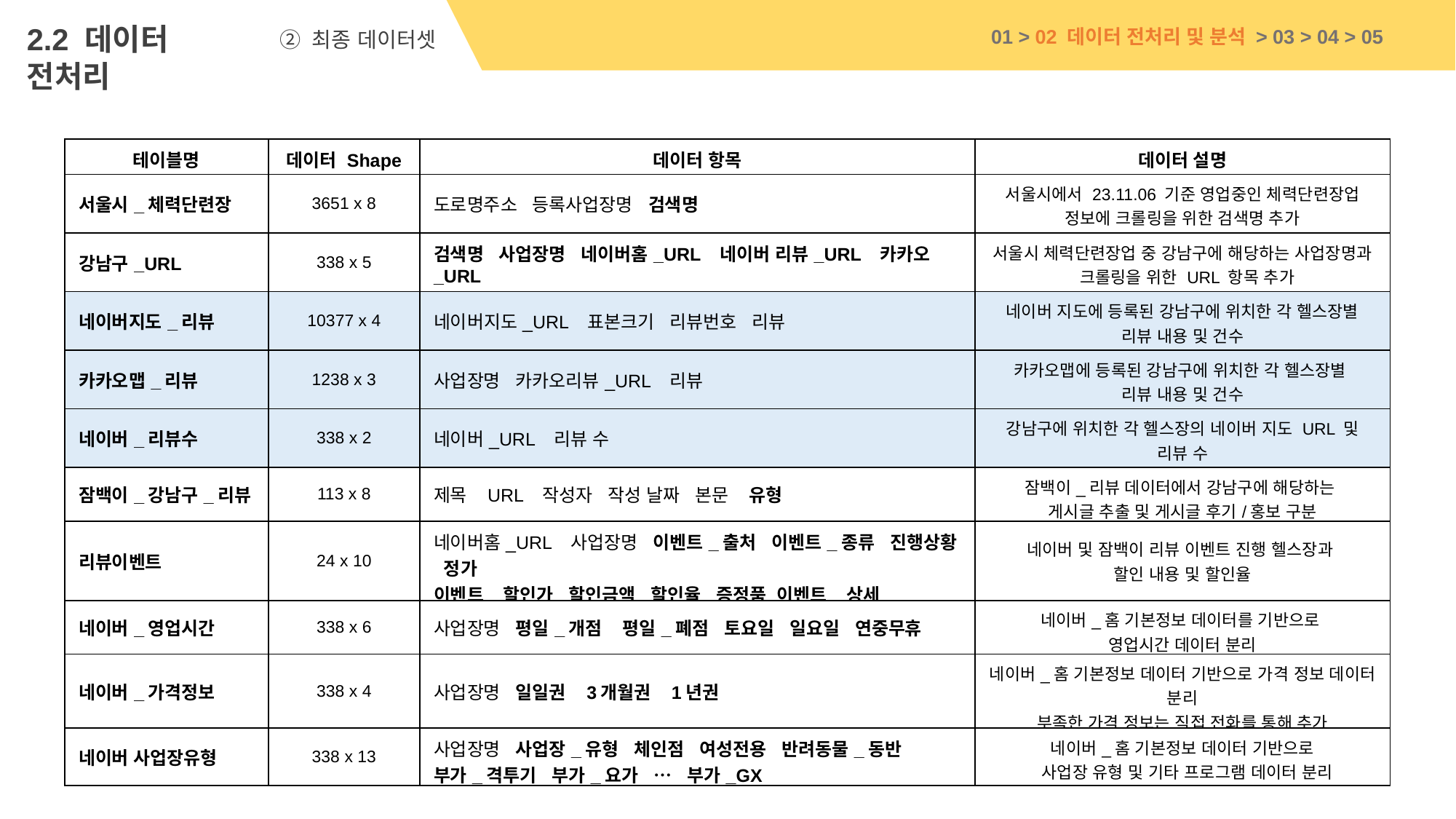

2.2 데이터 전처리
01 > 02 데이터 전처리 및 분석 > 03 > 04 > 05
② 최종 데이터셋
| 테이블명 | 데이터 Shape | 데이터 항목 | 데이터 설명 |
| --- | --- | --- | --- |
| 서울시\_체력단련장 | 3651 x 8 | 도로명주소 등록사업장명 검색명 | 서울시에서 23.11.06 기준 영업중인 체력단련장업 정보에 크롤링을 위한 검색명 추가 |
| 강남구\_URL | 338 x 5 | 검색명 사업장명 네이버홈\_URL 네이버 리뷰\_URL 카카오\_URL | 서울시 체력단련장업 중 강남구에 해당하는 사업장명과 크롤링을 위한 URL 항목 추가 |
| 네이버지도\_리뷰 | 10377 x 4 | 네이버지도\_URL 표본크기 리뷰번호 리뷰 | 네이버 지도에 등록된 강남구에 위치한 각 헬스장별 리뷰 내용 및 건수 |
| 카카오맵\_리뷰 | 1238 x 3 | 사업장명 카카오리뷰\_URL 리뷰 | 카카오맵에 등록된 강남구에 위치한 각 헬스장별 리뷰 내용 및 건수 |
| 네이버\_리뷰수 | 338 x 2 | 네이버\_URL 리뷰 수 | 강남구에 위치한 각 헬스장의 네이버 지도 URL 및 리뷰 수 |
| 잠백이\_강남구\_리뷰 | 113 x 8 | 제목 URL 작성자 작성 날짜 본문 유형 | 잠백이\_리뷰 데이터에서 강남구에 해당하는 게시글 추출 및 게시글 후기/홍보 구분 |
| 리뷰이벤트 | 24 x 10 | 네이버홈\_URL 사업장명 이벤트\_출처 이벤트\_종류 진행상황 정가 이벤트\_할인가 할인금액 할인율 증정품 이벤트\_상세 | 네이버 및 잠백이 리뷰 이벤트 진행 헬스장과 할인 내용 및 할인율 |
| 네이버\_영업시간 | 338 x 6 | 사업장명 평일\_개점 평일\_폐점 토요일 일요일 연중무휴 | 네이버\_홈 기본정보 데이터를 기반으로 영업시간 데이터 분리 |
| 네이버\_가격정보 | 338 x 4 | 사업장명 일일권 3개월권 1년권 | 네이버\_홈 기본정보 데이터 기반으로 가격 정보 데이터 분리 부족한 가격 정보는 직접 전화를 통해 추가 |
| 네이버 사업장유형 | 338 x 13 | 사업장명 사업장\_유형 체인점 여성전용 반려동물\_동반 부가\_격투기 부가\_요가 … 부가\_GX | 네이버\_홈 기본정보 데이터 기반으로 사업장 유형 및 기타 프로그램 데이터 분리 |